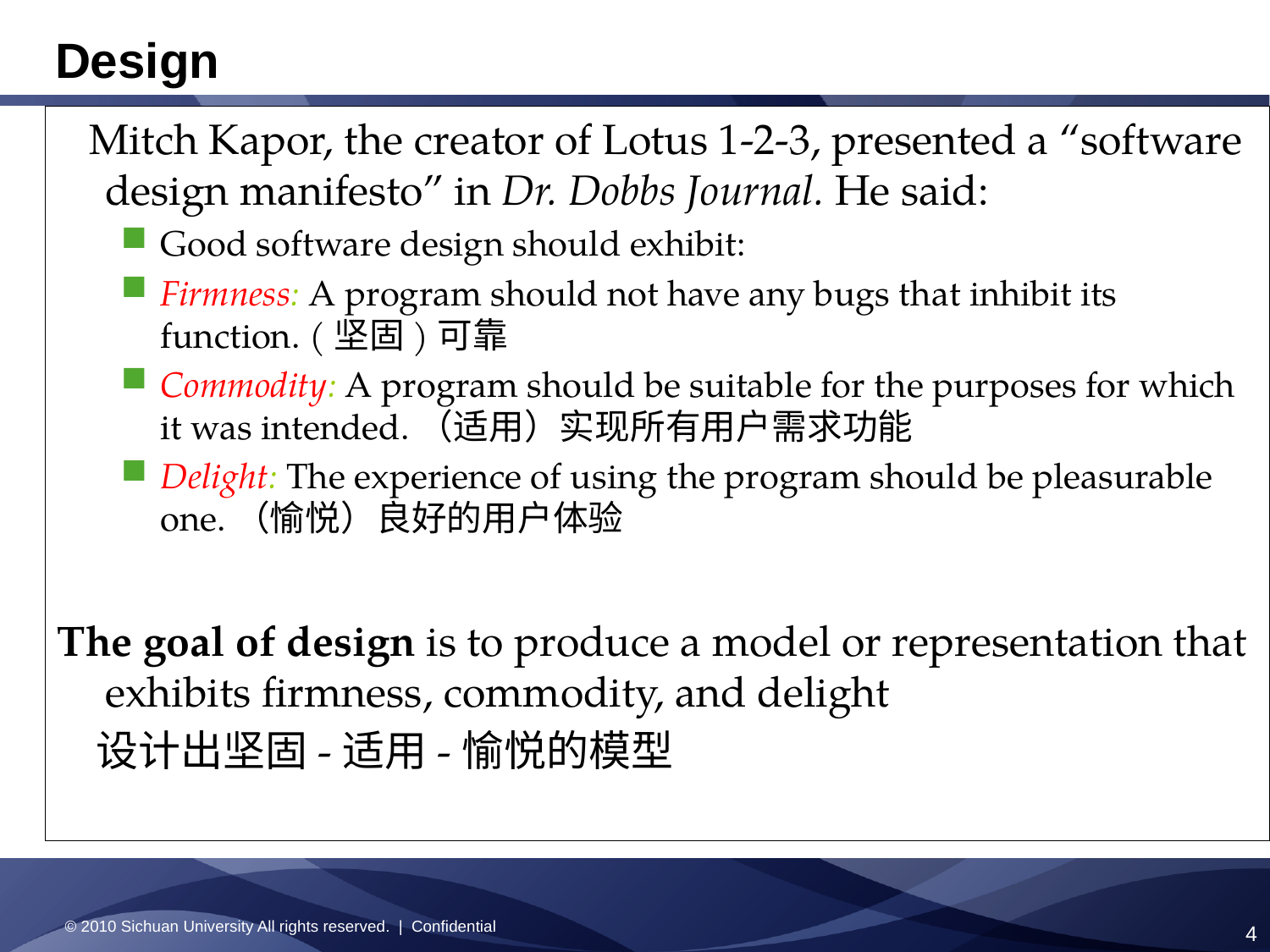

# Design
   Mitch Kapor, the creator of Lotus 1-2-3, presented a “software design manifesto” in Dr. Dobbs Journal. He said:
Good software design should exhibit:
Firmness: A program should not have any bugs that inhibit its function. (坚固)可靠
Commodity: A program should be suitable for the purposes for which it was intended.（适用）实现所有用户需求功能
Delight: The experience of using the program should be pleasurable one.（愉悦）良好的用户体验

The goal of design is to produce a model or representation that exhibits firmness, commodity, and delight
   设计出坚固-适用-愉悦的模型

© 2010 Sichuan University All rights reserved.  |  Confidential
4